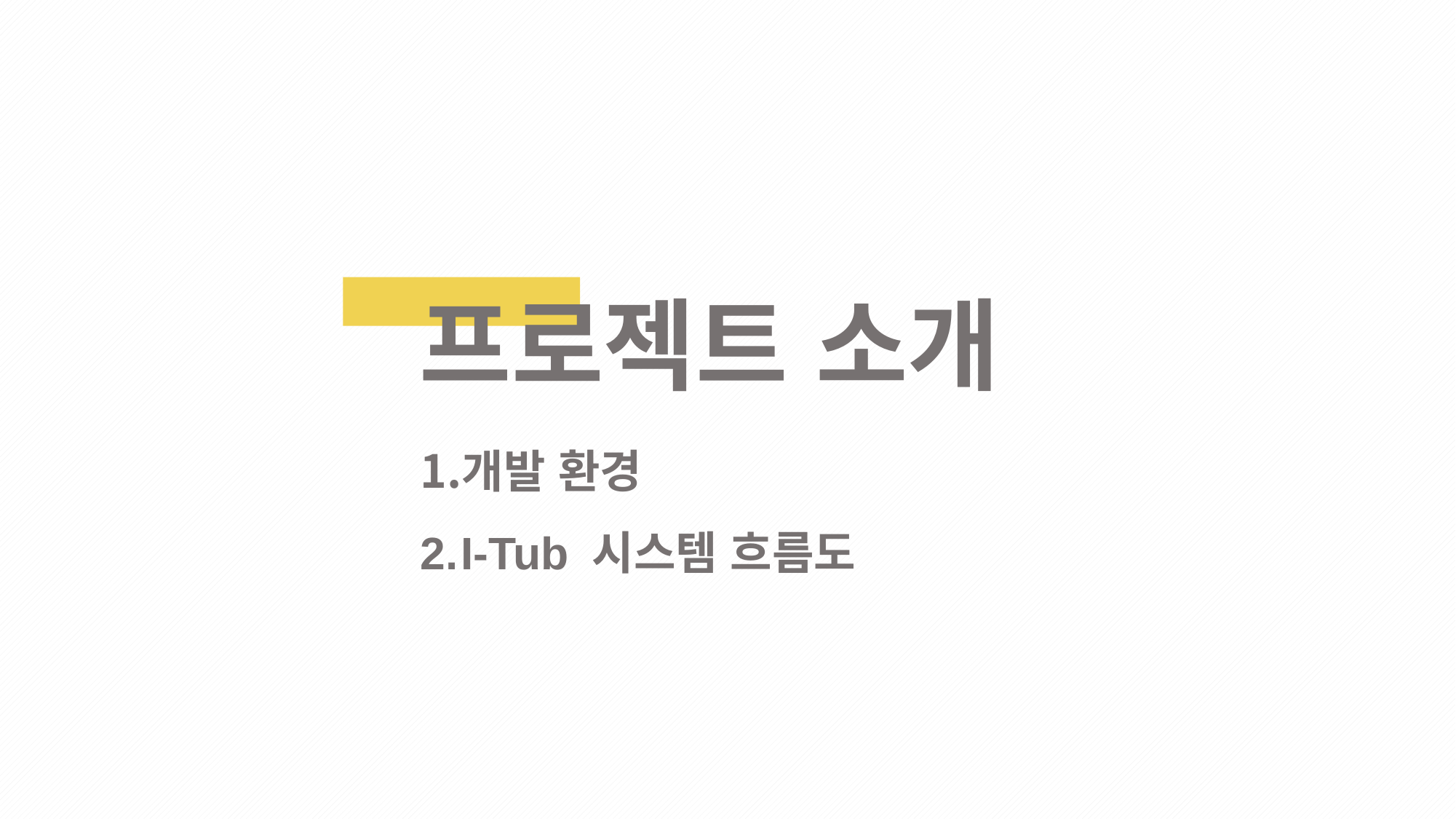

프로젝트 소개
개발 환경
I-Tub 시스템 흐름도